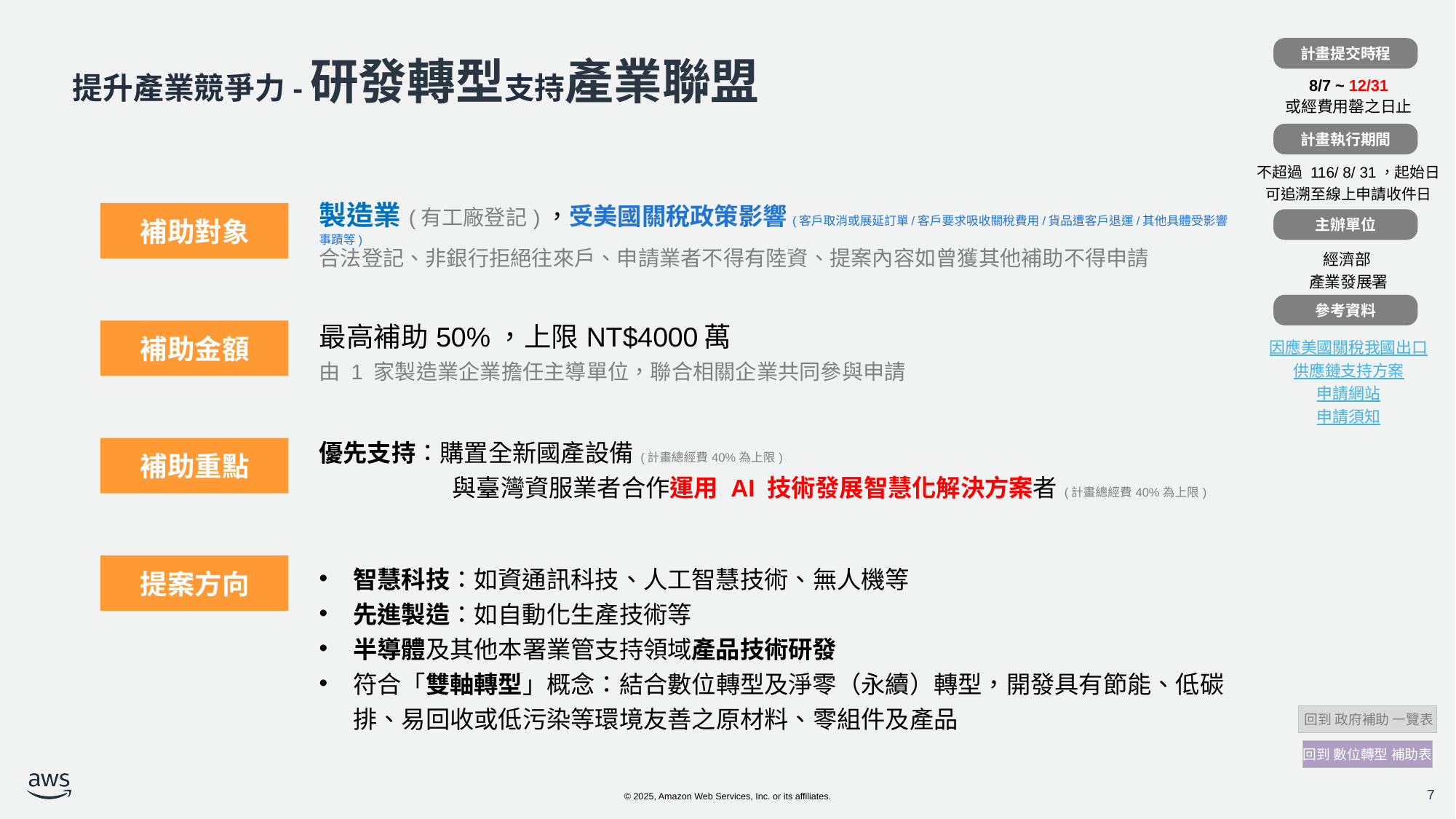

計畫提交時程
|  |
| --- |
| 8/7 ~ 12/31 或經費用罄之日止 |
|  |
| 不超過 116/ 8/ 31，起始日可追溯至線上申請收件日 |
|  |
| 經濟部 產業發展署 |
|  |
| 因應美國關稅我國出口 供應鏈支持方案 申請網站 申請須知 |
# 提升產業競爭力-研發轉型支持產業聯盟
計畫執行期間
|  | 製造業(有工廠登記)，受美國關稅政策影響(客戶取消或展延訂單/客戶要求吸收關稅費用/貨品遭客戶退運/其他具體受影響事蹟等) 合法登記、非銀行拒絕往來戶、申請業者不得有陸資、提案內容如曾獲其他補助不得申請 |
| --- | --- |
|  | 最高補助50%，上限NT$4000萬 由 1 家製造業企業擔任主導單位，聯合相關企業共同參與申請 |
|  | 優先支持：購置全新國產設備(計畫總經費40%為上限) 與臺灣資服業者合作運用 AI 技術發展智慧化解決方案者(計畫總經費40%為上限) |
|  | 智慧科技：如資通訊科技、人工智慧技術、無人機等 先進製造：如自動化生產技術等 半導體及其他本署業管支持領域產品技術研發 符合「雙軸轉型」概念：結合數位轉型及淨零（永續）轉型，開發具有節能、低碳排、易回收或低污染等環境友善之原材料、零組件及產品 |
補助對象
主辦單位
參考資料
補助金額
補助重點
提案方向
 回到 政府補助 一覽表
回到 數位轉型 補助表
7